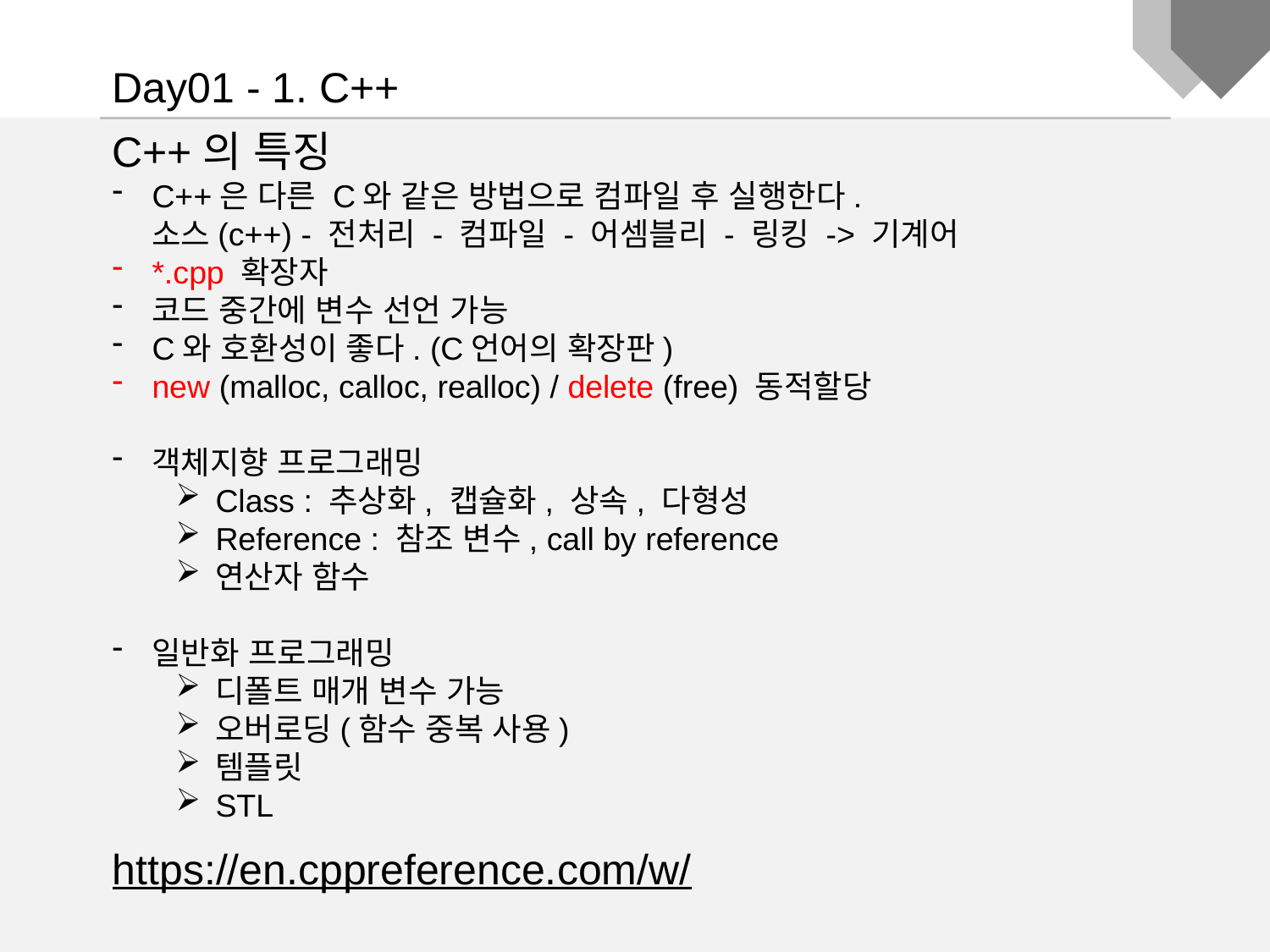

Day01 - 1. C++
C++의 특징
C++은 다른 C와 같은 방법으로 컴파일 후 실행한다.
소스(c++) - 전처리 - 컴파일 - 어셈블리 - 링킹 -> 기계어
*.cpp 확장자
코드 중간에 변수 선언 가능
C와 호환성이 좋다. (C언어의 확장판)
new (malloc, calloc, realloc) / delete (free) 동적할당

객체지향 프로그래밍
Class : 추상화, 캡슐화, 상속, 다형성
Reference : 참조 변수, call by reference
연산자 함수

일반화 프로그래밍
디폴트 매개 변수 가능
오버로딩(함수 중복 사용)
템플릿
STL
https://en.cppreference.com/w/